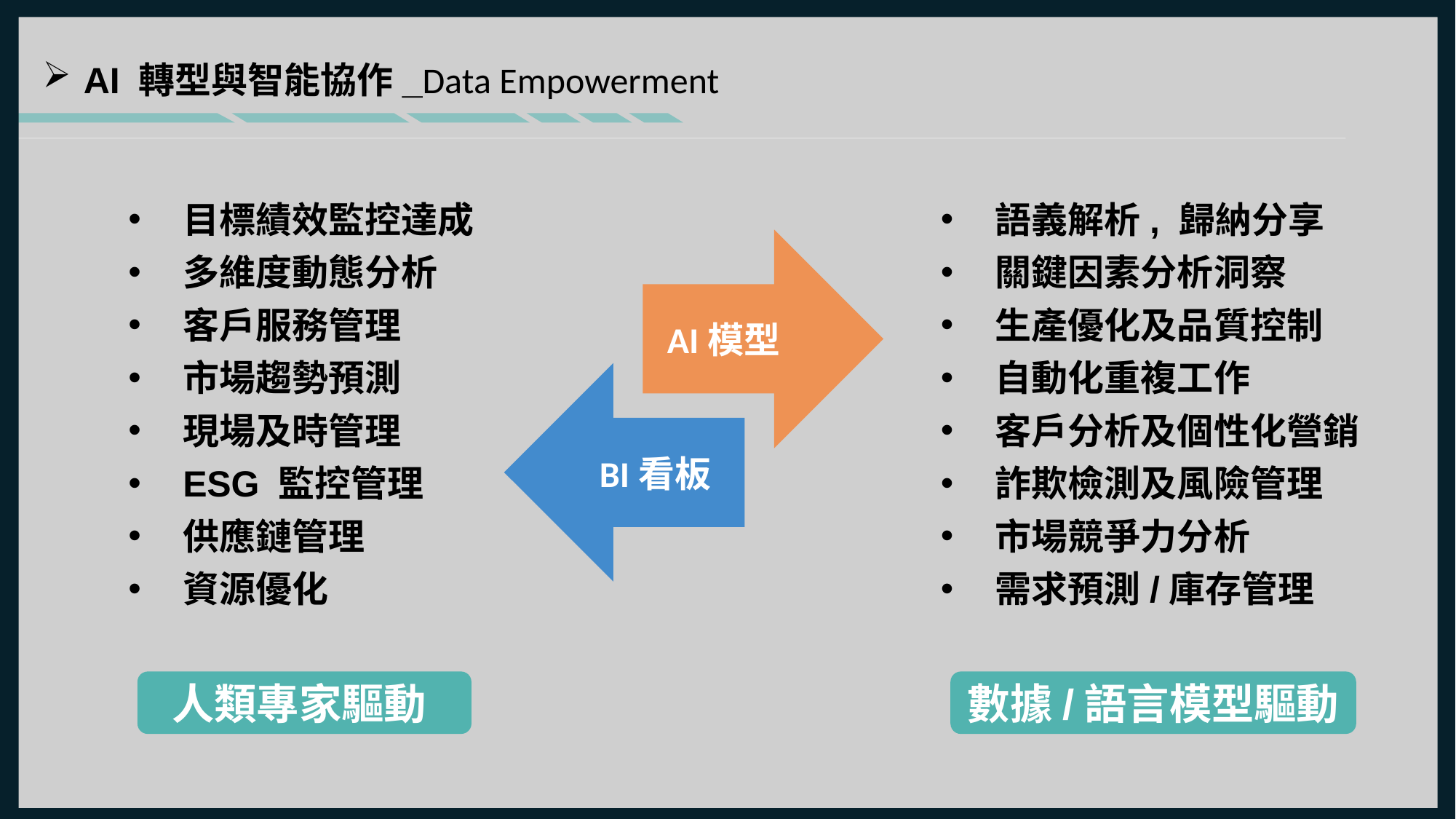

AI 轉型與智能協作_Data Empowerment

目標績效監控達成
多維度動態分析
客戶服務管理
市場趨勢預測
現場及時管理
ESG 監控管理
供應鏈管理
資源優化
語義解析, 歸納分享
關鍵因素分析洞察
生產優化及品質控制
自動化重複工作
客戶分析及個性化營銷
詐欺檢測及風險管理
市場競爭力分析
需求預測/庫存管理

AI模型
BI看板

人類專家驅動

數據/語言模型驅動